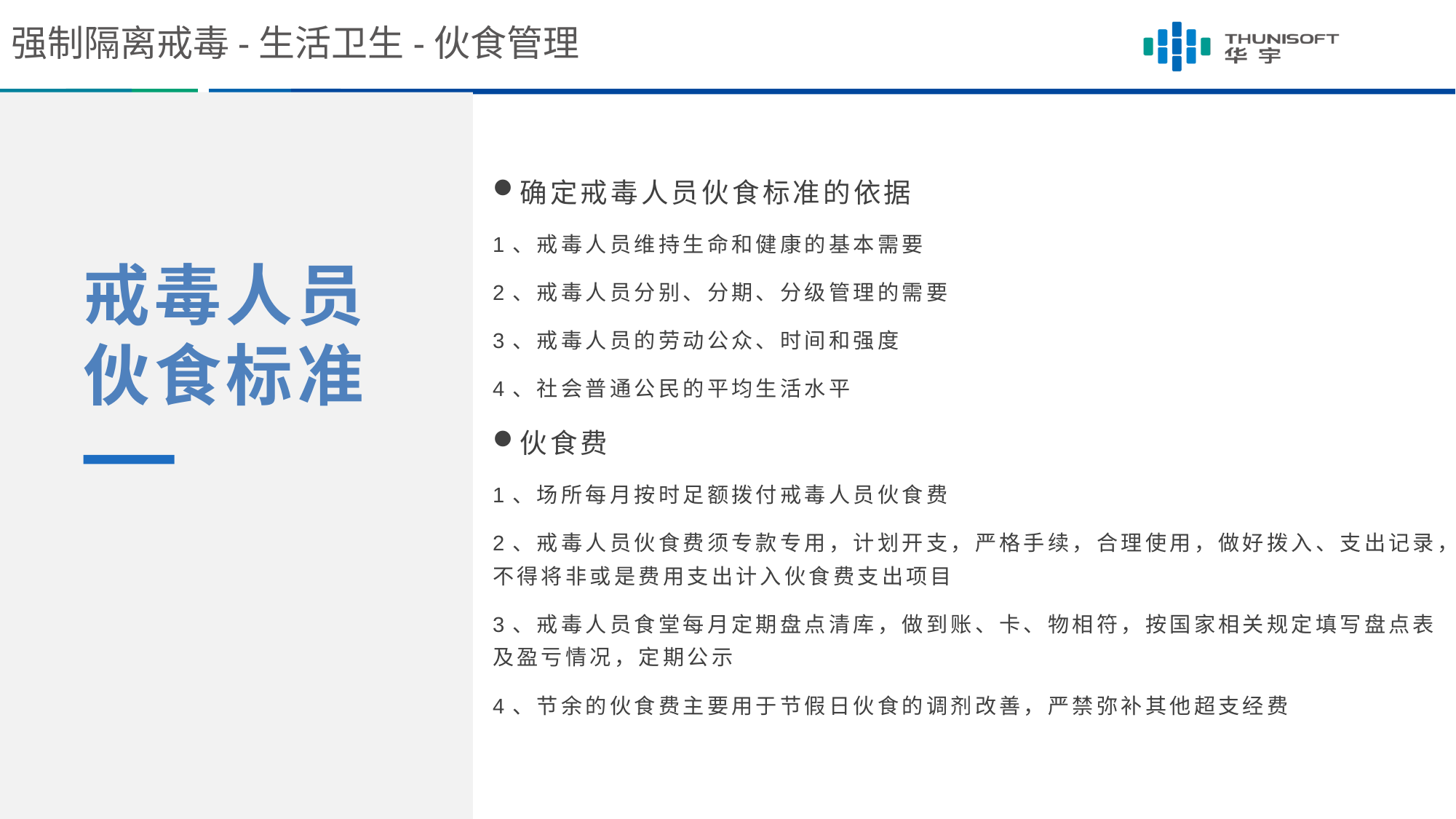

强制隔离戒毒-生活卫生-伙食管理

确定戒毒人员伙食标准的依据
1、戒毒人员维持生命和健康的基本需要
2、戒毒人员分别、分期、分级管理的需要
3、戒毒人员的劳动公众、时间和强度
4、社会普通公民的平均生活水平
伙食费
1、场所每月按时足额拨付戒毒人员伙食费
2、戒毒人员伙食费须专款专用，计划开支，严格手续，合理使用，做好拨入、支出记录，不得将非或是费用支出计入伙食费支出项目
3、戒毒人员食堂每月定期盘点清库，做到账、卡、物相符，按国家相关规定填写盘点表及盈亏情况，定期公示
4、节余的伙食费主要用于节假日伙食的调剂改善，严禁弥补其他超支经费
戒毒人员伙食标准

73